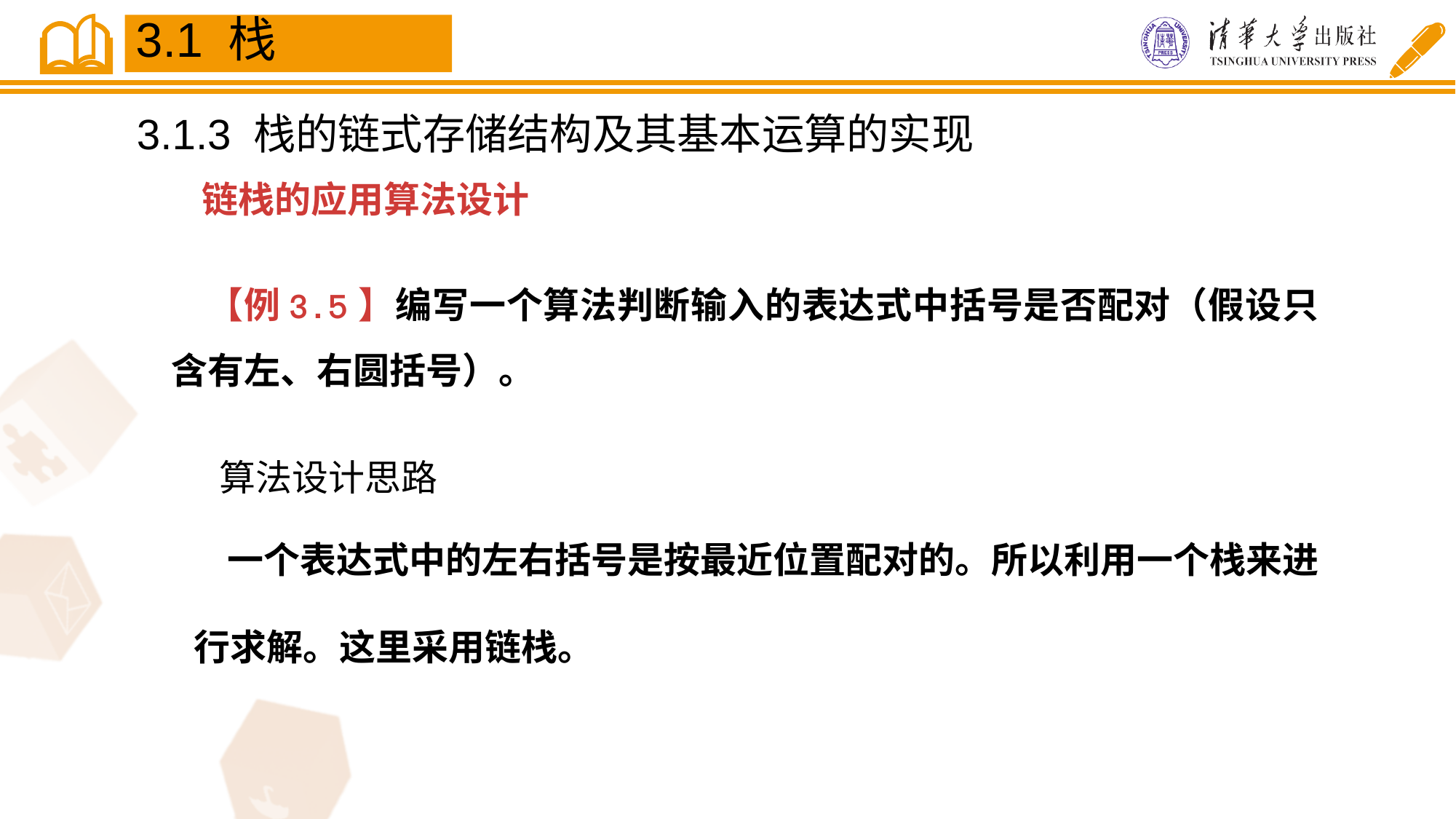

3.1 栈
3.1.3 栈的链式存储结构及其基本运算的实现
链栈的应用算法设计
   【例3.5】编写一个算法判断输入的表达式中括号是否配对（假设只含有左、右圆括号）。
算法设计思路
   一个表达式中的左右括号是按最近位置配对的。所以利用一个栈来进行求解。这里采用链栈。